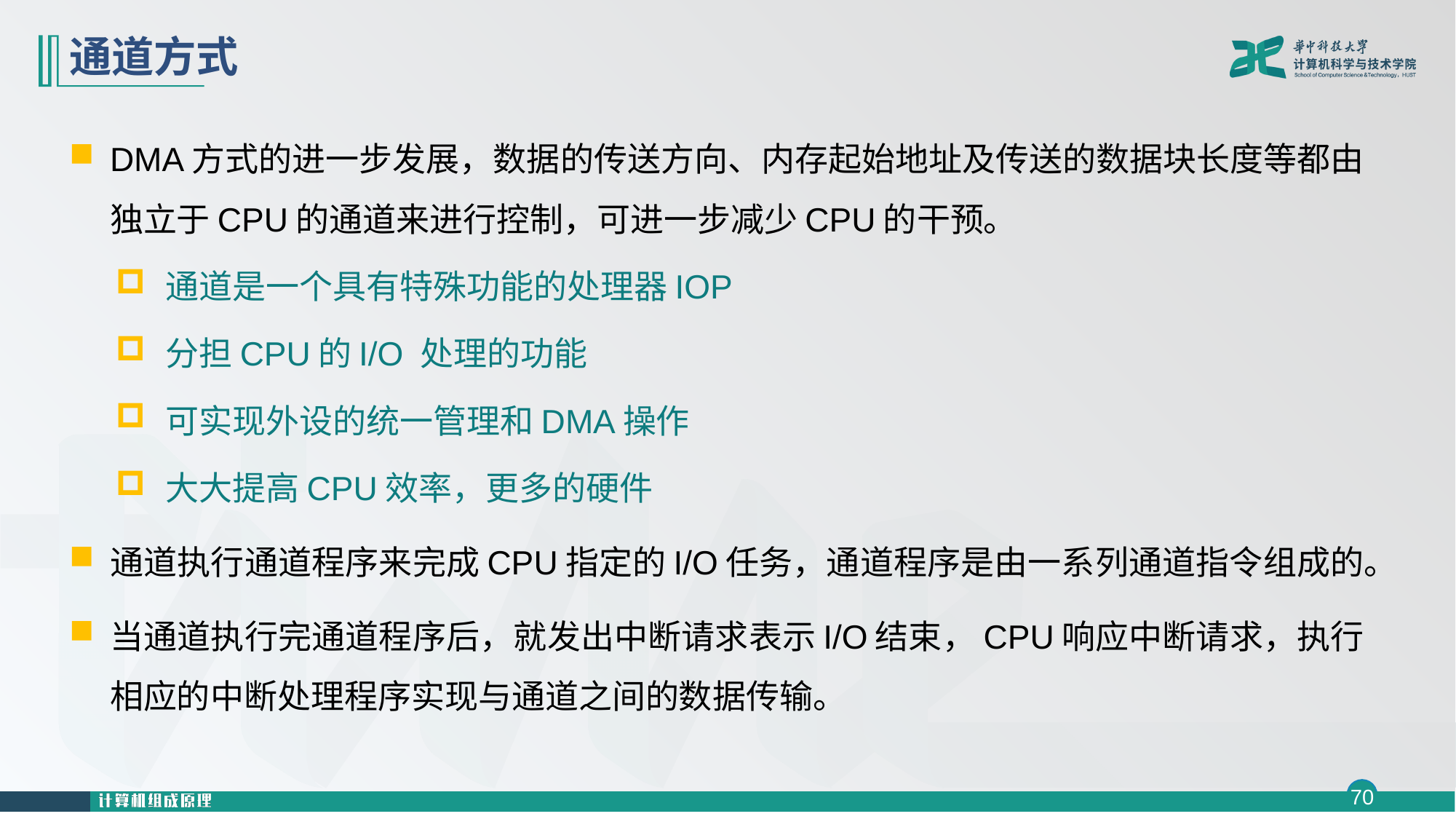

# 通道方式
DMA方式的进一步发展，数据的传送方向、内存起始地址及传送的数据块长度等都由独立于CPU的通道来进行控制，可进一步减少CPU的干预。
通道是一个具有特殊功能的处理器IOP
分担CPU的I/O 处理的功能
可实现外设的统一管理和DMA操作
大大提高CPU效率，更多的硬件
通道执行通道程序来完成CPU指定的I/O任务，通道程序是由一系列通道指令组成的。
当通道执行完通道程序后，就发出中断请求表示I/O结束，CPU响应中断请求，执行相应的中断处理程序实现与通道之间的数据传输。